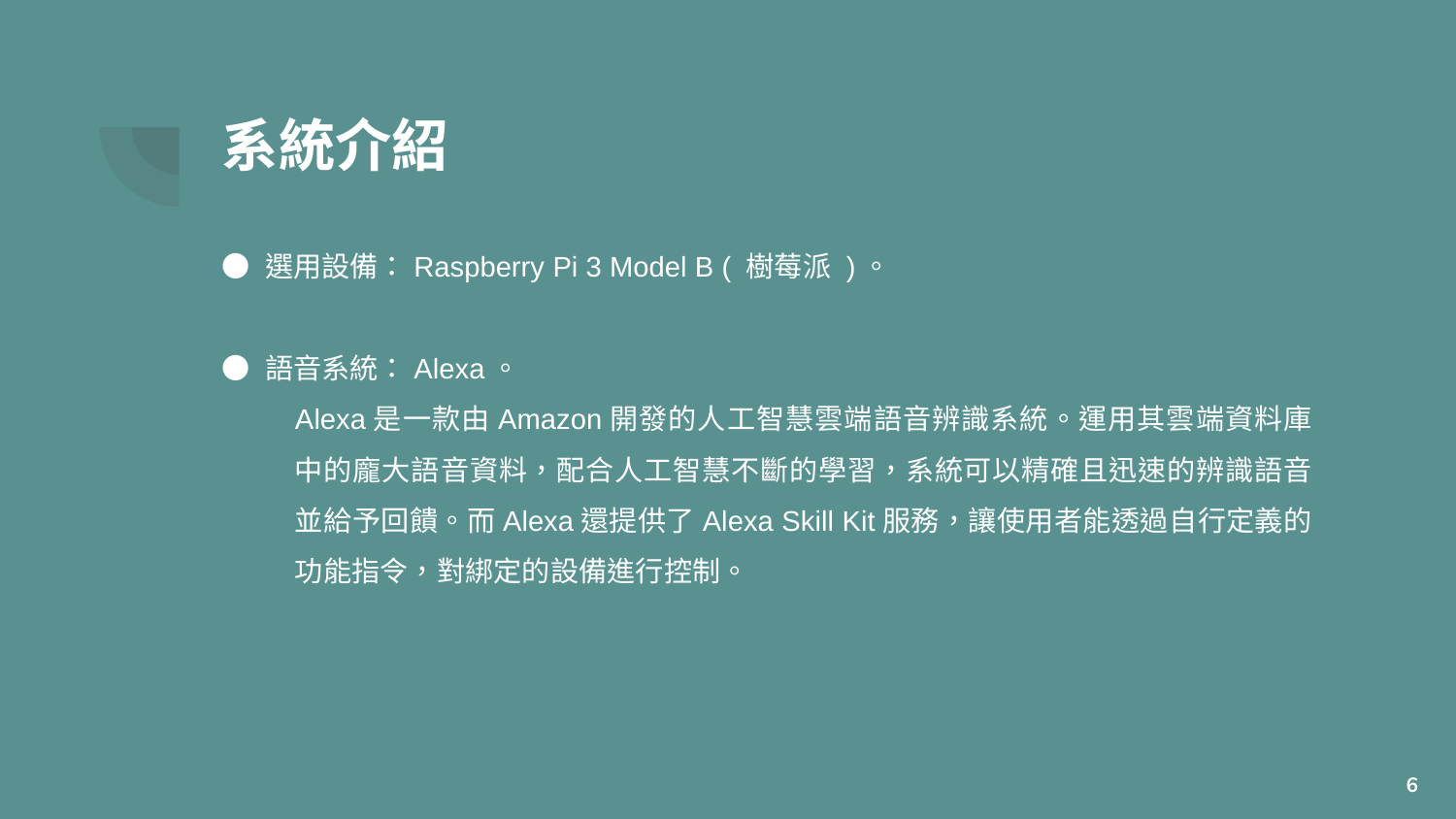

# 系統介紹
● 選用設備：Raspberry Pi 3 Model B ( 樹莓派 )。

● 語音系統：Alexa。
Alexa是一款由Amazon開發的人工智慧雲端語音辨識系統。運用其雲端資料庫中的龐大語音資料，配合人工智慧不斷的學習，系統可以精確且迅速的辨識語音並給予回饋。而Alexa還提供了Alexa Skill Kit服務，讓使用者能透過自行定義的功能指令，對綁定的設備進行控制。
6